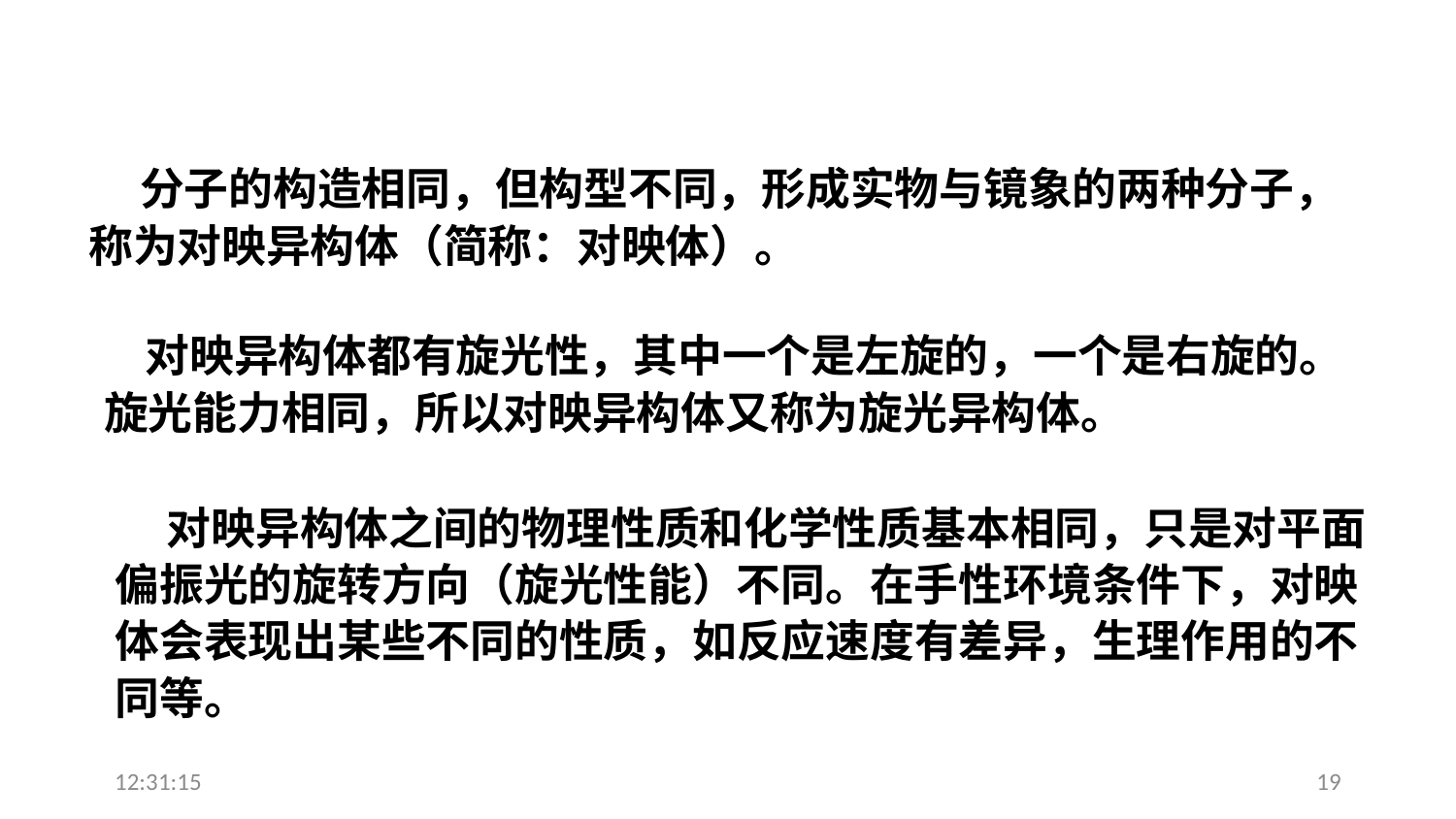

分子的构造相同，但构型不同，形成实物与镜象的两种分子，称为对映异构体（简称：对映体）。
   对映异构体都有旋光性，其中一个是左旋的，一个是右旋的。旋光能力相同，所以对映异构体又称为旋光异构体。
    对映异构体之间的物理性质和化学性质基本相同，只是对平面偏振光的旋转方向（旋光性能）不同。在手性环境条件下，对映体会表现出某些不同的性质，如反应速度有差异，生理作用的不同等。
12:31:15
19